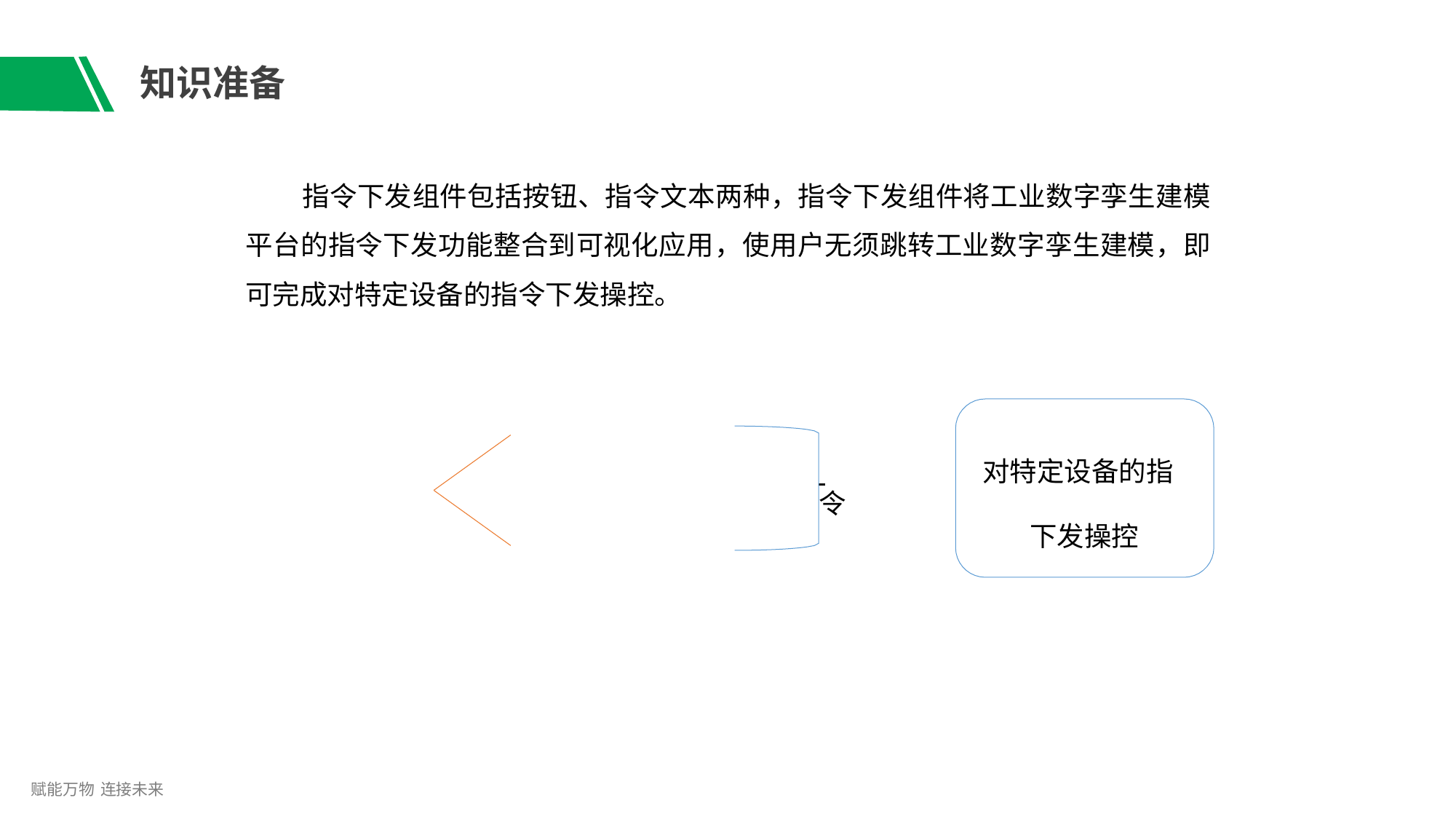

# 知识准备
指令下发组件包括按钮、指令文本两种，指令下发组件将工业数字孪生建模 平台的指令下发功能整合到可视化应用，使用户无须跳转工业数字孪生建模，即 可完成对特定设备的指令下发操控。

 	  对特定设备的指令
下发操控

赋能万物 连接未来